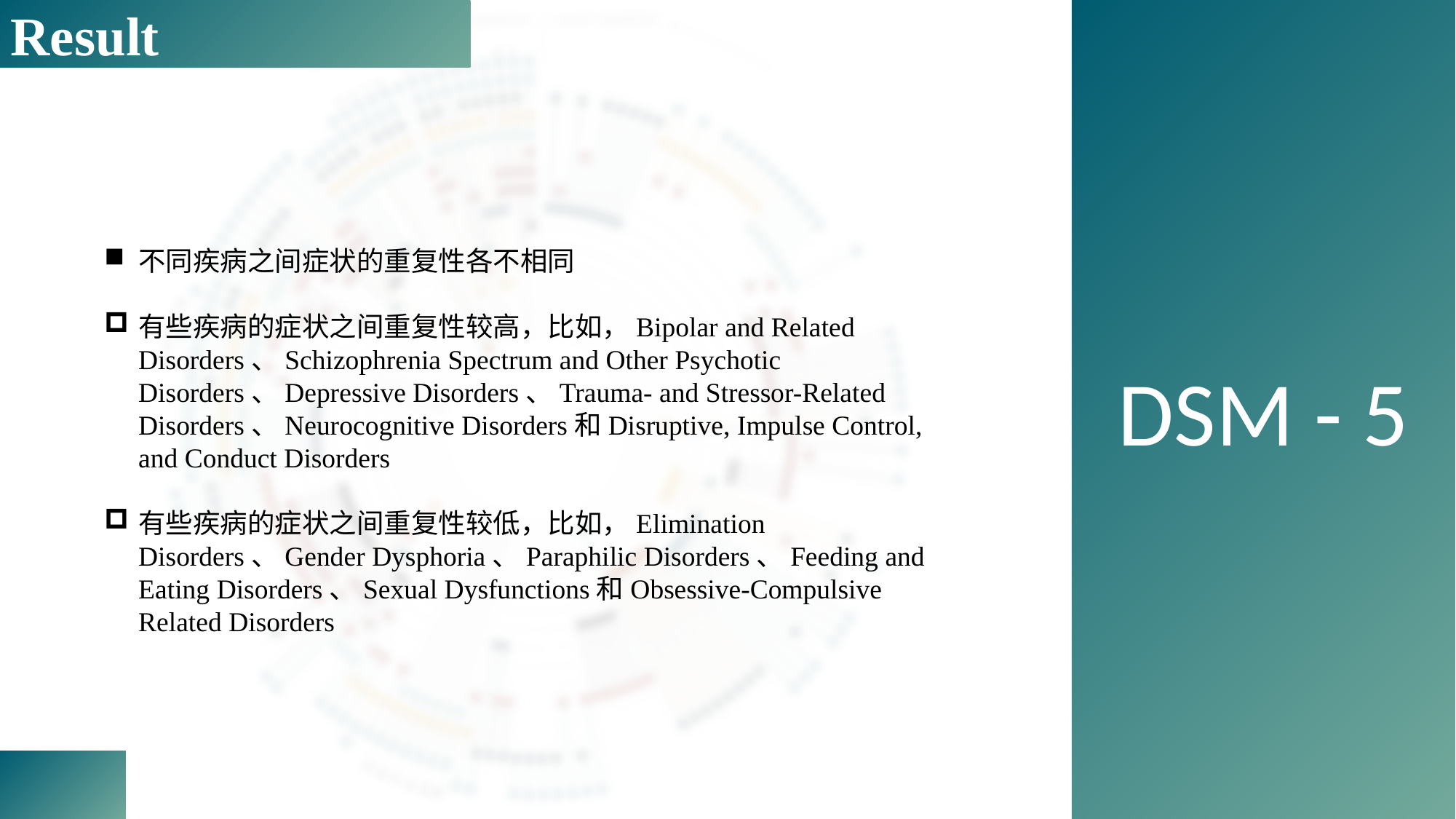

Result
DSM - 5
不同疾病之间症状的重复性各不相同

有些疾病的症状之间重复性较高，比如，Bipolar and Related Disorders、Schizophrenia Spectrum and Other Psychotic Disorders、Depressive Disorders、Trauma- and Stressor-Related Disorders、Neurocognitive Disorders和Disruptive, Impulse Control, and Conduct Disorders

有些疾病的症状之间重复性较低，比如，Elimination Disorders、Gender Dysphoria、Paraphilic Disorders、Feeding and Eating Disorders、Sexual Dysfunctions和Obsessive-Compulsive Related Disorders